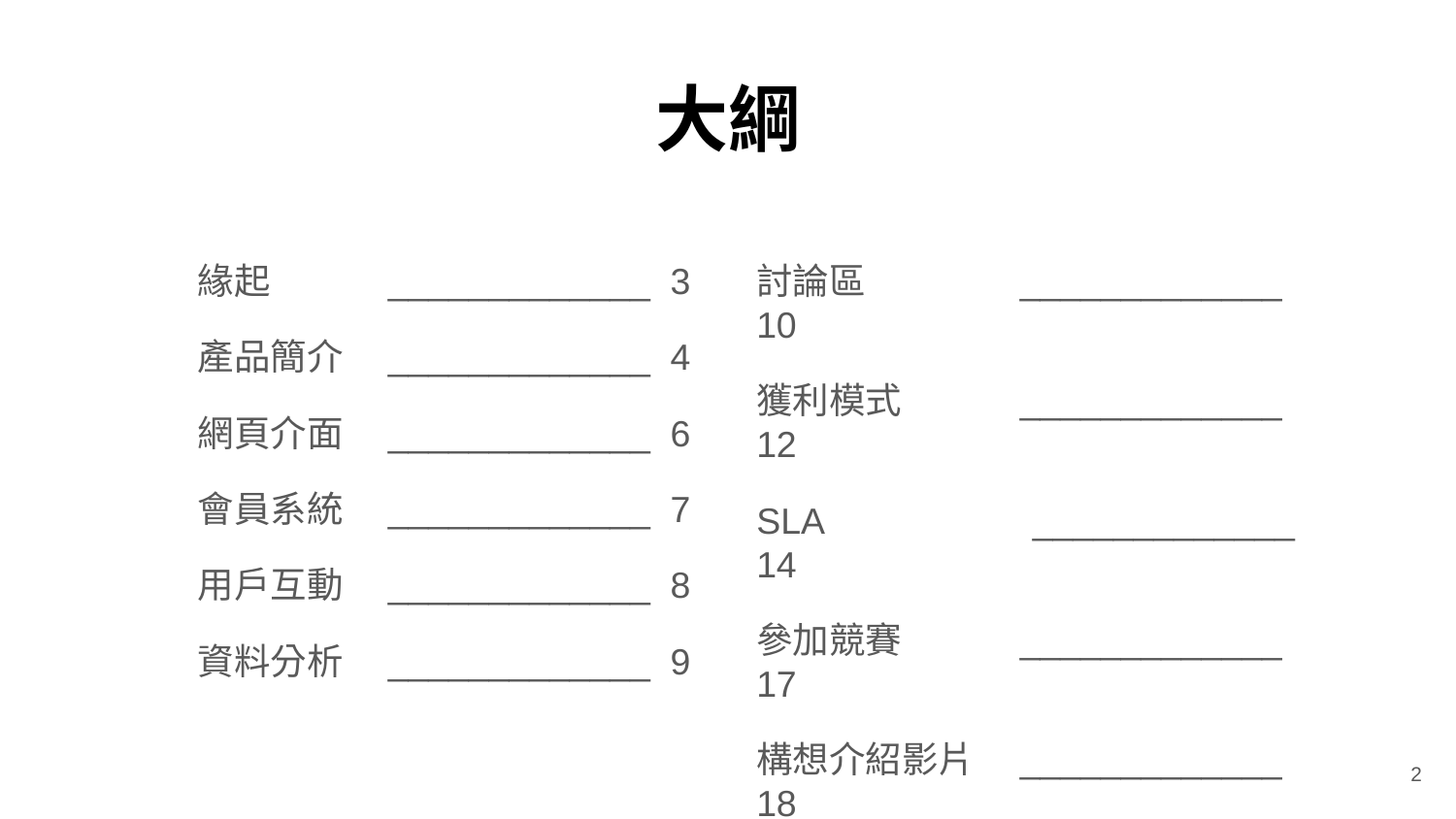

# 大綱
緣起　　　_____________  3
產品簡介　_____________  4
網頁介面　_____________  6
會員系統　_____________  7
用戶互動　_____________  8
資料分析　_____________  9

討論區　　　　_____________  10
獲利模式　　　_____________  12
SLA　　　 　　_____________  14
參加競賽　　　_____________  17
構想介紹影片　_____________  18
2